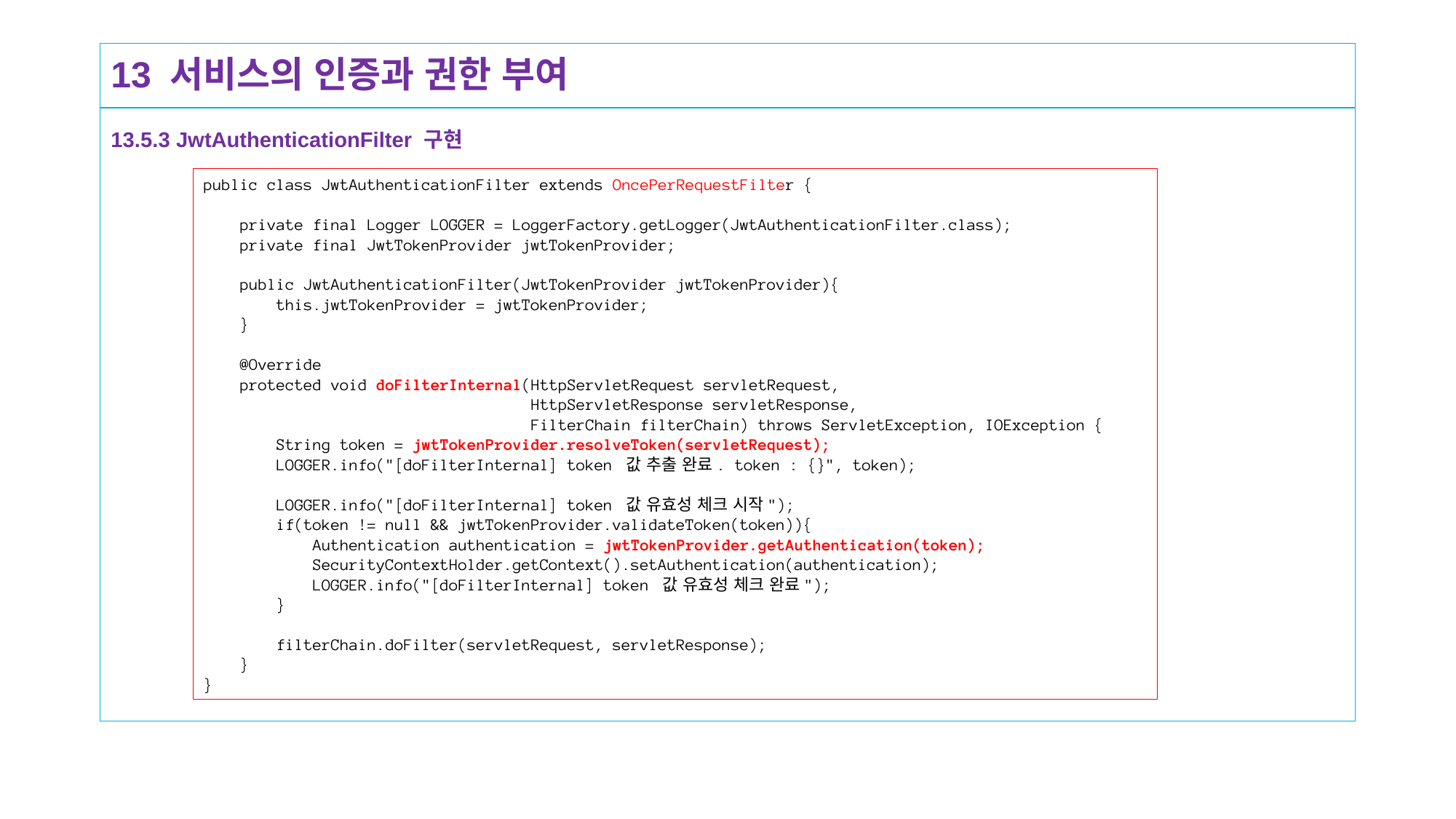

# 13 서비스의 인증과 권한 부여
13.5.3 JwtAuthenticationFilter 구현

public class JwtAuthenticationFilter extends OncePerRequestFilter {

    private final Logger LOGGER = LoggerFactory.getLogger(JwtAuthenticationFilter.class);
    private final JwtTokenProvider jwtTokenProvider;

    public JwtAuthenticationFilter(JwtTokenProvider jwtTokenProvider){
        this.jwtTokenProvider = jwtTokenProvider;
    }

    @Override
    protected void doFilterInternal(HttpServletRequest servletRequest,
                                    HttpServletResponse servletResponse,
                                    FilterChain filterChain) throws ServletException, IOException {
        String token = jwtTokenProvider.resolveToken(servletRequest);
        LOGGER.info("[doFilterInternal] token 값 추출 완료. token : {}", token);

        LOGGER.info("[doFilterInternal] token 값 유효성 체크 시작");
        if(token != null && jwtTokenProvider.validateToken(token)){
            Authentication authentication = jwtTokenProvider.getAuthentication(token);
            SecurityContextHolder.getContext().setAuthentication(authentication);
            LOGGER.info("[doFilterInternal] token 값 유효성 체크 완료");
        }

        filterChain.doFilter(servletRequest, servletResponse);
    }
}